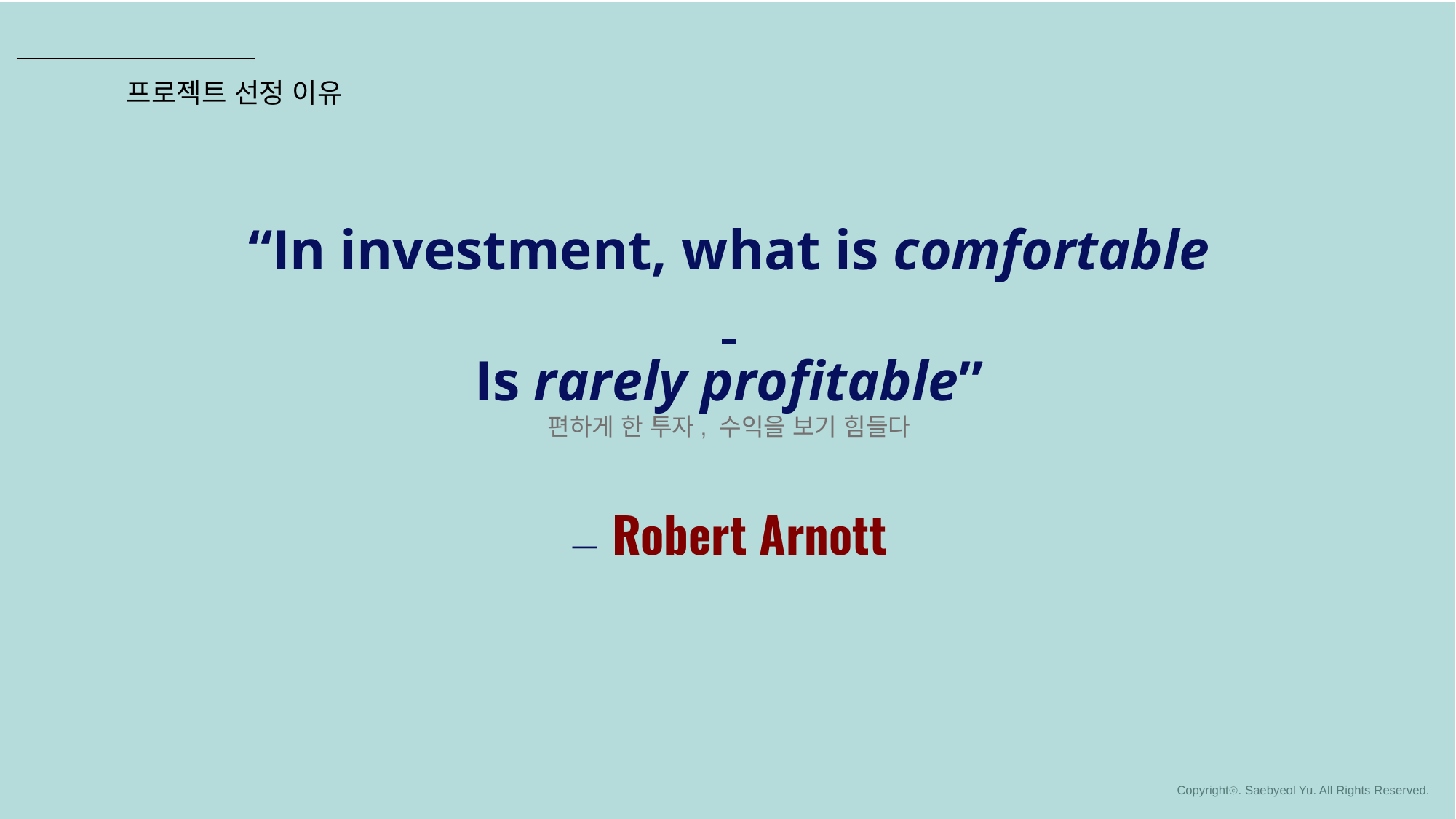

프로젝트 선정 이유
“In investment, what is comfortable

Is rarely profitable”
편하게 한 투자, 수익을 보기 힘들다
—  Robert Arnott